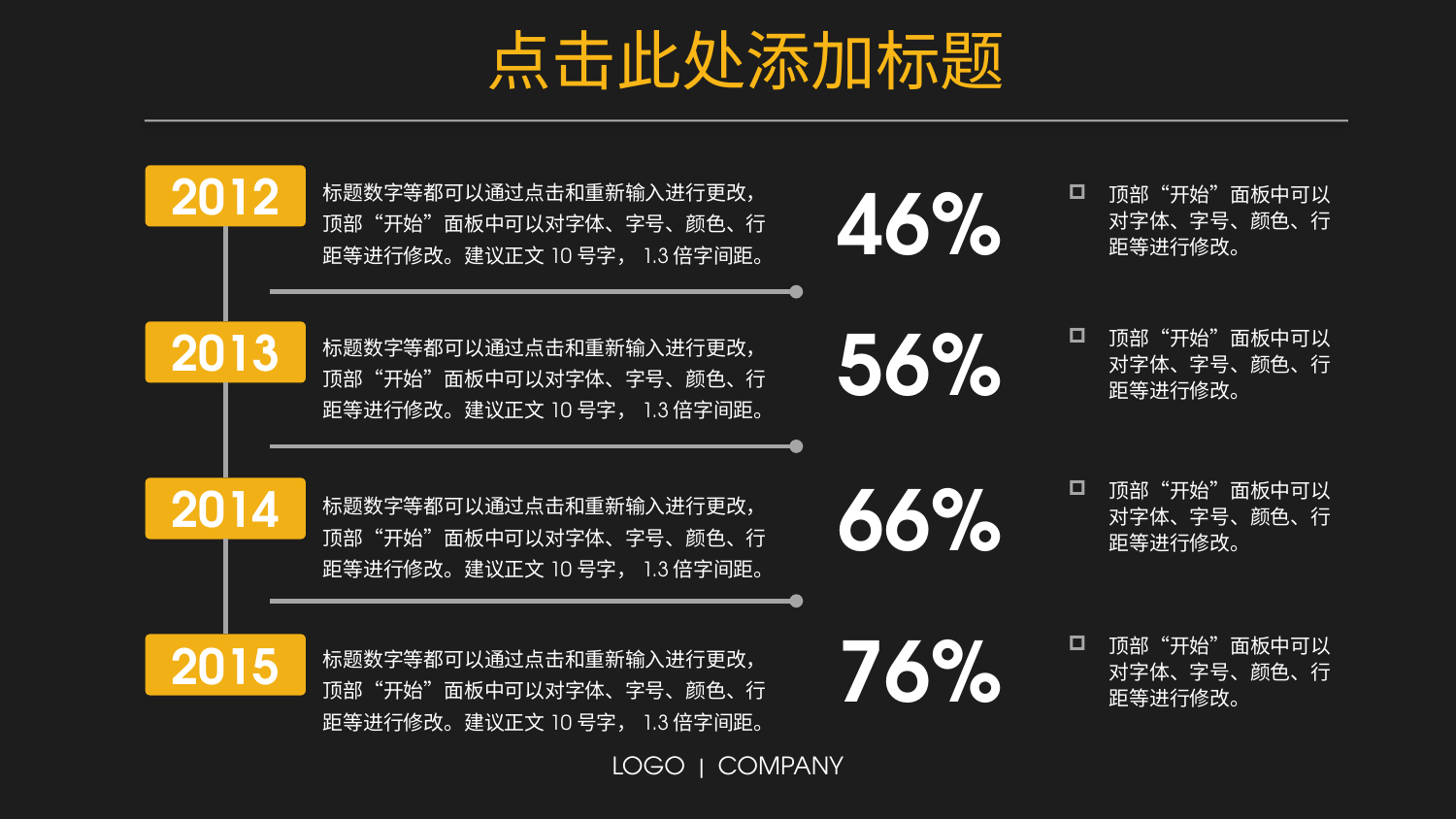

点击此处添加标题
2012
46%
标题数字等都可以通过点击和重新输入进行更改，顶部“开始”面板中可以对字体、字号、颜色、行距等进行修改。建议正文10号字，1.3倍字间距。
顶部“开始”面板中可以对字体、字号、颜色、行距等进行修改。
56%
顶部“开始”面板中可以对字体、字号、颜色、行距等进行修改。
2013
标题数字等都可以通过点击和重新输入进行更改，顶部“开始”面板中可以对字体、字号、颜色、行距等进行修改。建议正文10号字，1.3倍字间距。
66%
顶部“开始”面板中可以对字体、字号、颜色、行距等进行修改。
2014
标题数字等都可以通过点击和重新输入进行更改，顶部“开始”面板中可以对字体、字号、颜色、行距等进行修改。建议正文10号字，1.3倍字间距。
76%
顶部“开始”面板中可以对字体、字号、颜色、行距等进行修改。
标题数字等都可以通过点击和重新输入进行更改，顶部“开始”面板中可以对字体、字号、颜色、行距等进行修改。建议正文10号字，1.3倍字间距。
2015
LOGO  |  COMPANY